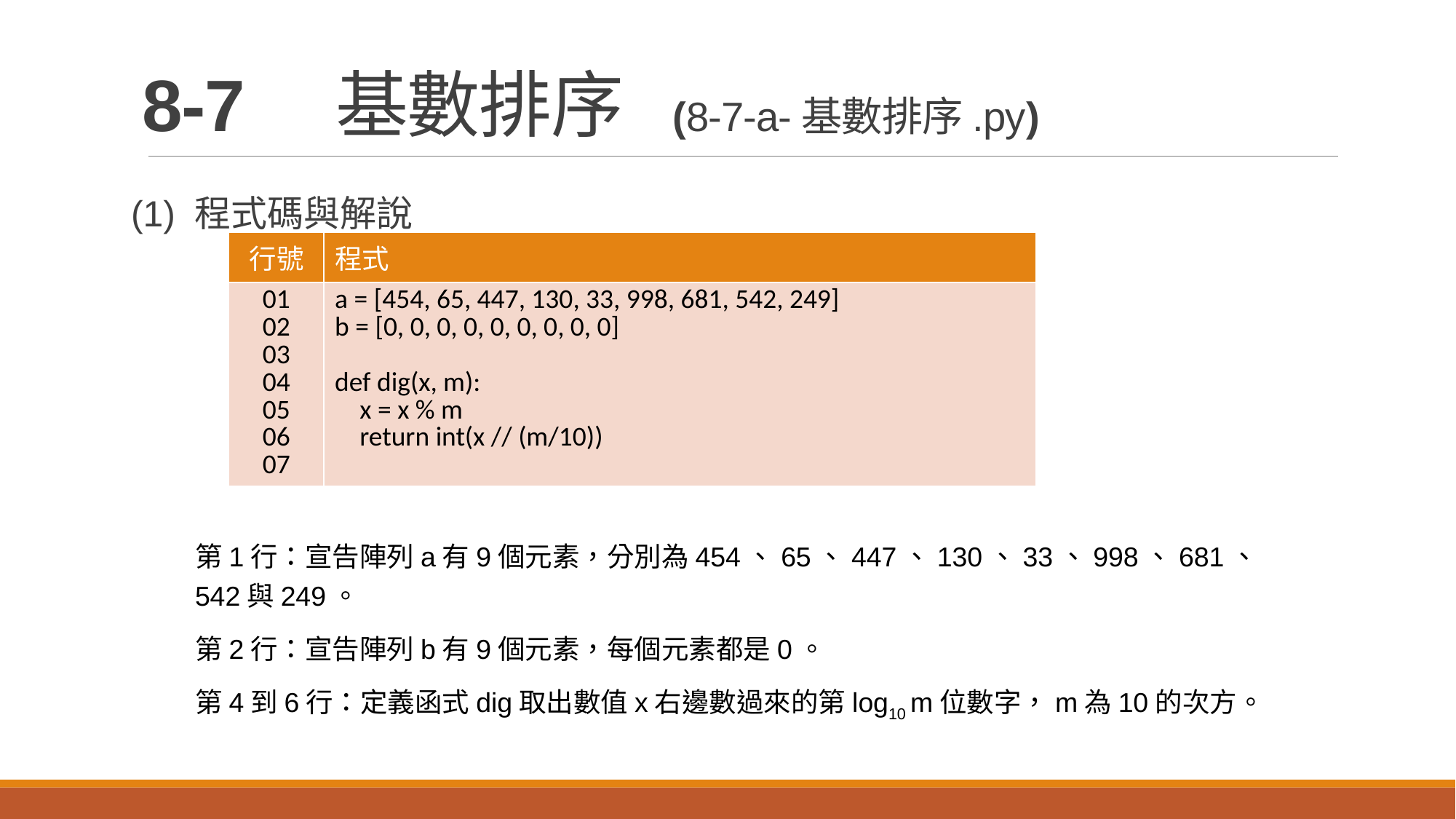

# 8-7　基數排序  (8-7-a-基數排序.py)
(1) 程式碼與解說
| 行號 | 程式 |
| --- | --- |
| 01 02 03 04 05 06 07 | a = [454, 65, 447, 130, 33, 998, 681, 542, 249] b = [0, 0, 0, 0, 0, 0, 0, 0, 0] def dig(x, m): x = x % m return int(x // (m/10)) |
第1行：宣告陣列a有9個元素，分別為454、65、447、130、33、998、681、542與249。
第2行：宣告陣列b有9個元素，每個元素都是0。
第4到6行：定義函式dig取出數值x右邊數過來的第log10 m位數字，m為10的次方。